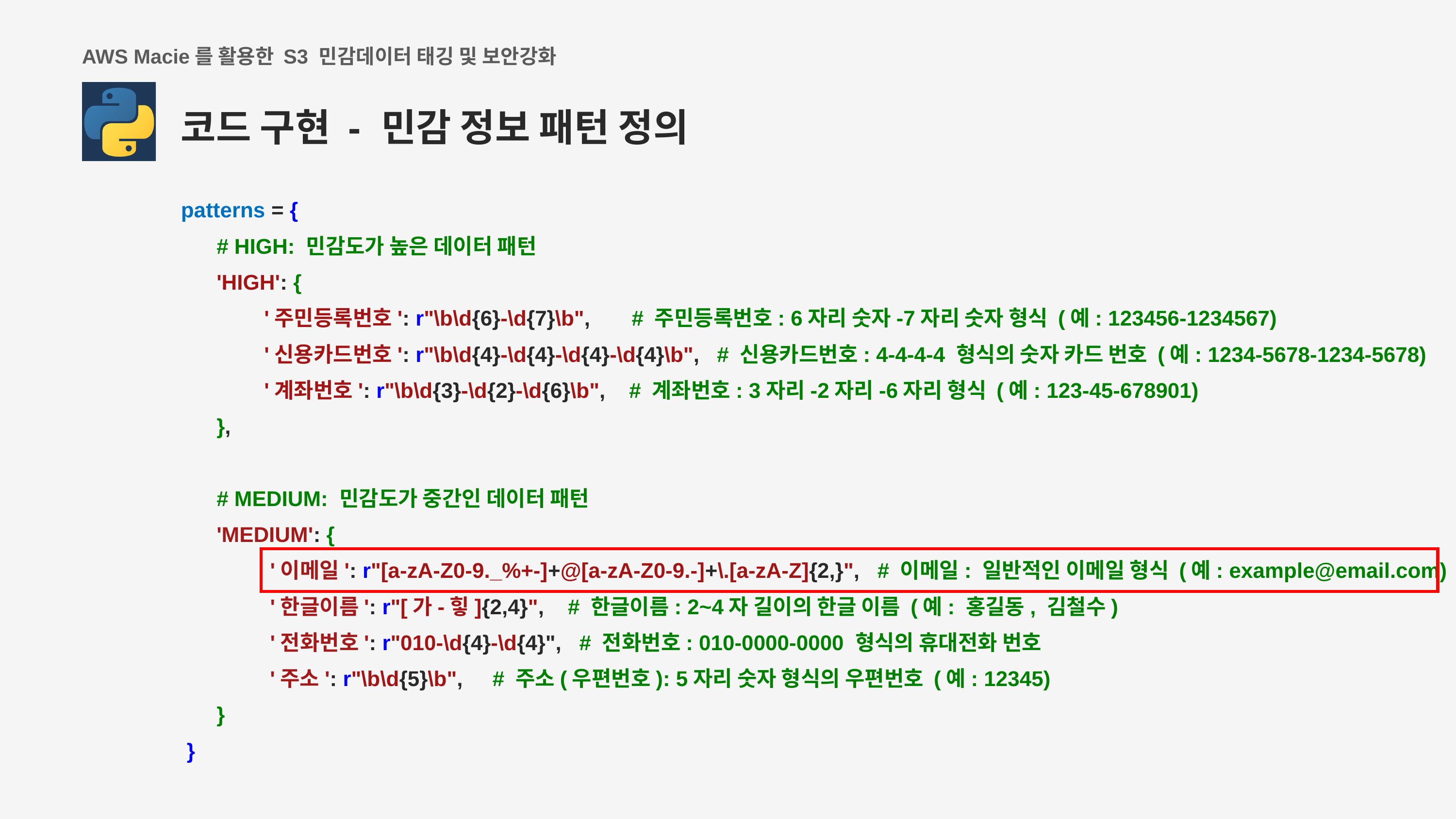

AWS Macie를 활용한 S3 민감데이터 태깅 및 보안강화

코드 구현 - 민감 정보 패턴 정의

patterns = {
      # HIGH: 민감도가 높은 데이터 패턴
      'HIGH': {
              '주민등록번호': r"\b\d{6}-\d{7}\b",       # 주민등록번호: 6자리 숫자-7자리 숫자 형식 (예: 123456-1234567)
              '신용카드번호': r"\b\d{4}-\d{4}-\d{4}-\d{4}\b",   # 신용카드번호: 4-4-4-4 형식의 숫자 카드 번호 (예: 1234-5678-1234-5678)
              '계좌번호': r"\b\d{3}-\d{2}-\d{6}\b",    # 계좌번호: 3자리-2자리-6자리 형식 (예: 123-45-678901)
      },

      # MEDIUM: 민감도가 중간인 데이터 패턴
      'MEDIUM': {
               '이메일': r"[a-zA-Z0-9._%+-]+@[a-zA-Z0-9.-]+\.[a-zA-Z]{2,}",   # 이메일: 일반적인 이메일 형식 (예: example@email.com)
               '한글이름': r"[가-힣]{2,4}",    # 한글이름: 2~4자 길이의 한글 이름 (예: 홍길동, 김철수)
               '전화번호': r"010-\d{4}-\d{4}",   # 전화번호: 010-0000-0000 형식의 휴대전화 번호
               '주소': r"\b\d{5}\b",     # 주소(우편번호): 5자리 숫자 형식의 우편번호 (예: 12345)
      }
 }